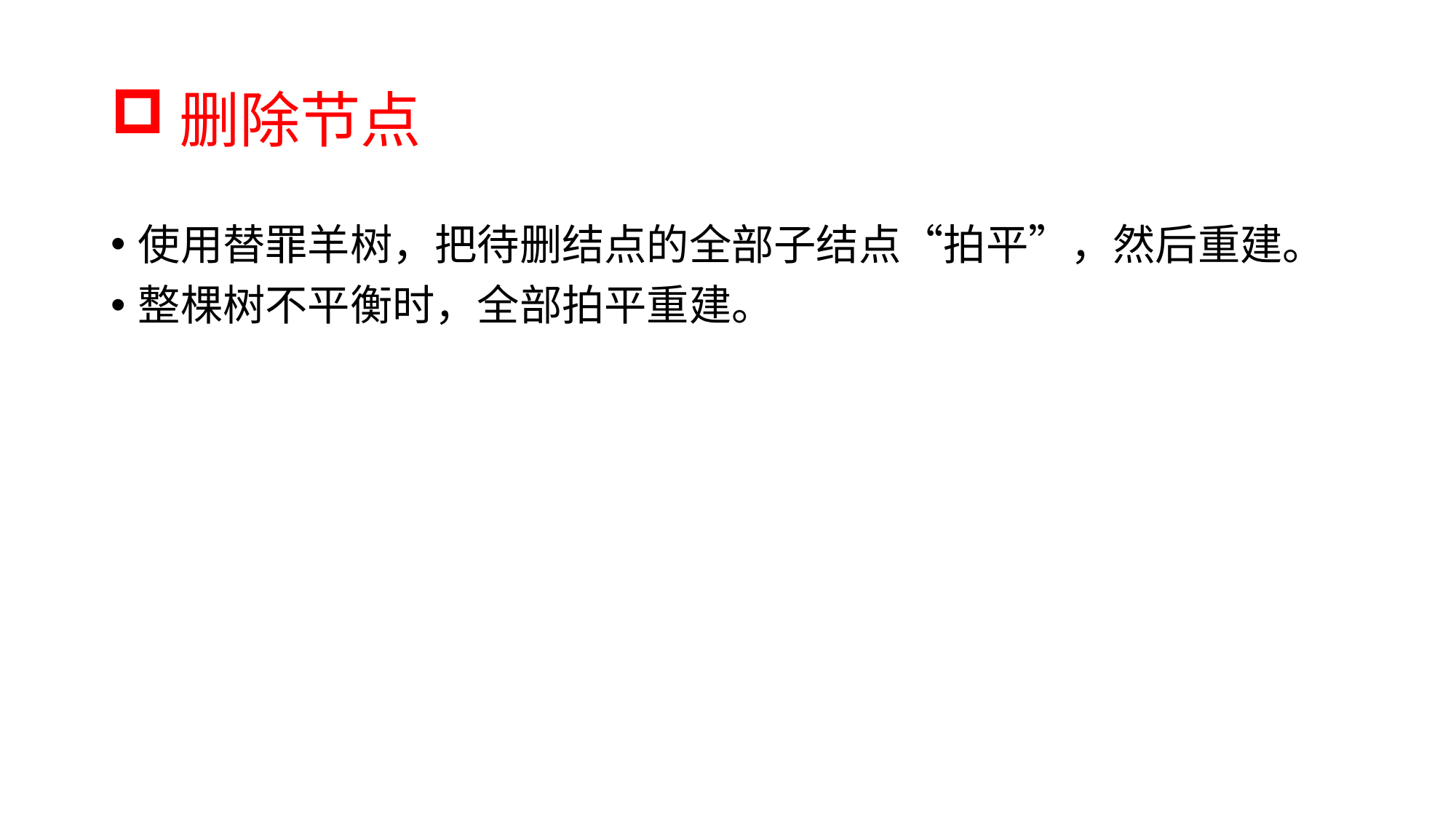

# 删除节点
使用替罪羊树，把待删结点的全部子结点“拍平”，然后重建。
整棵树不平衡时，全部拍平重建。